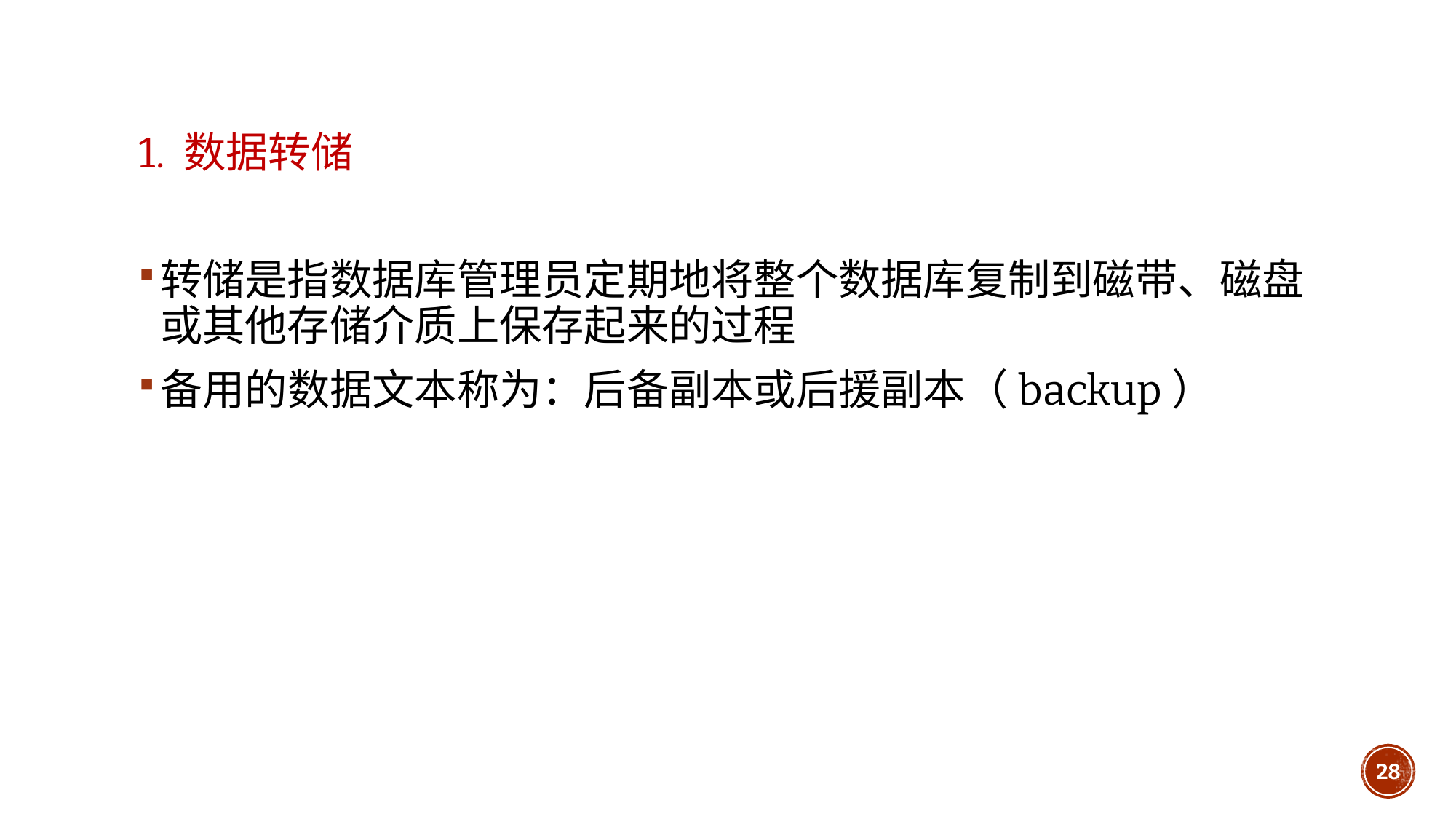

# 1. 数据转储
转储是指数据库管理员定期地将整个数据库复制到磁带、磁盘或其他存储介质上保存起来的过程
备用的数据文本称为：后备副本或后援副本（backup）
28